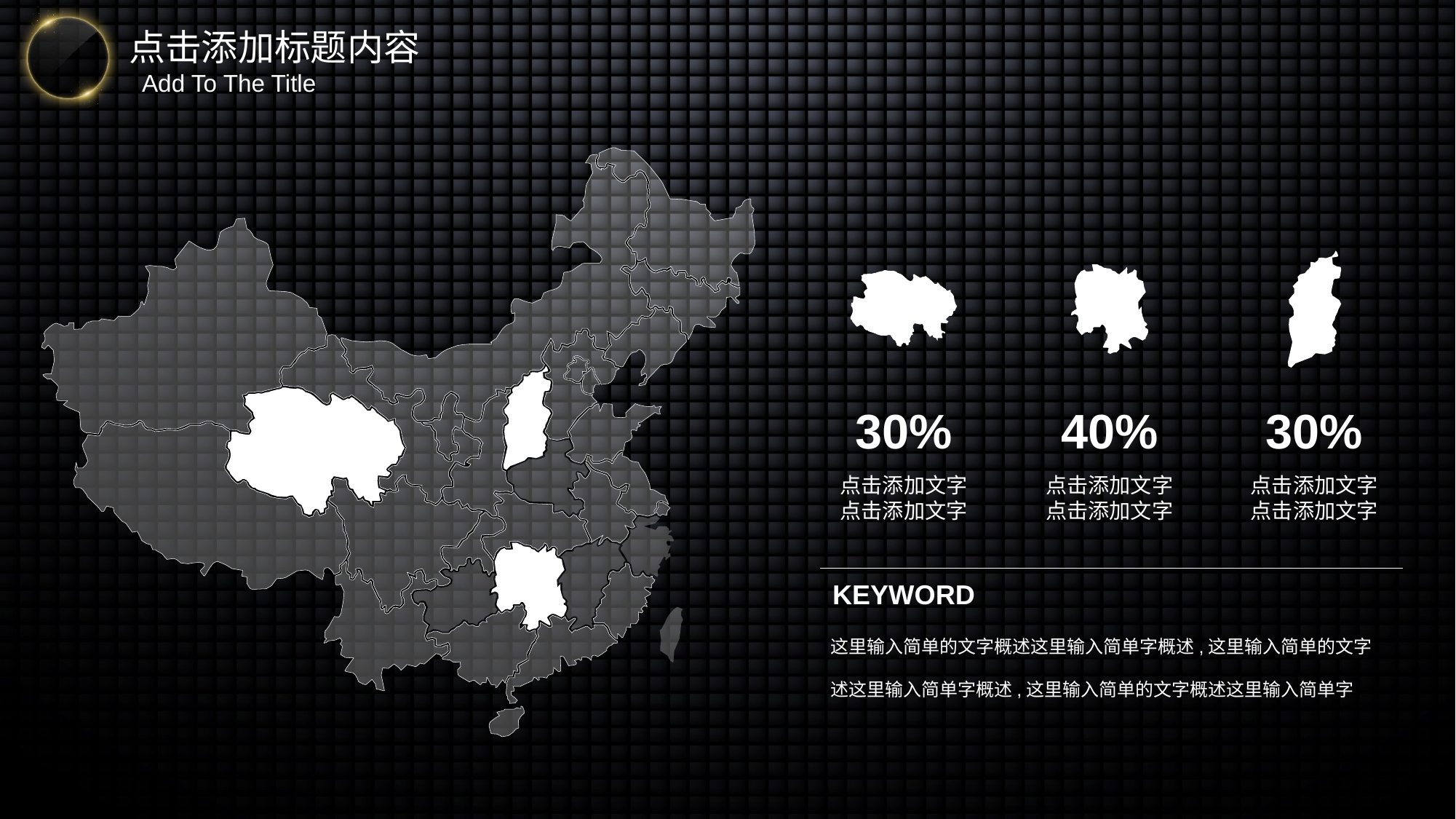

30%
40%
30%

点击添加文字
点击添加文字
点击添加文字
点击添加文字
点击添加文字
点击添加文字

KEYWORD

这里输入简单的文字概述这里输入简单字概述,这里输入简单的文字
述这里输入简单字概述,这里输入简单的文字概述这里输入简单字